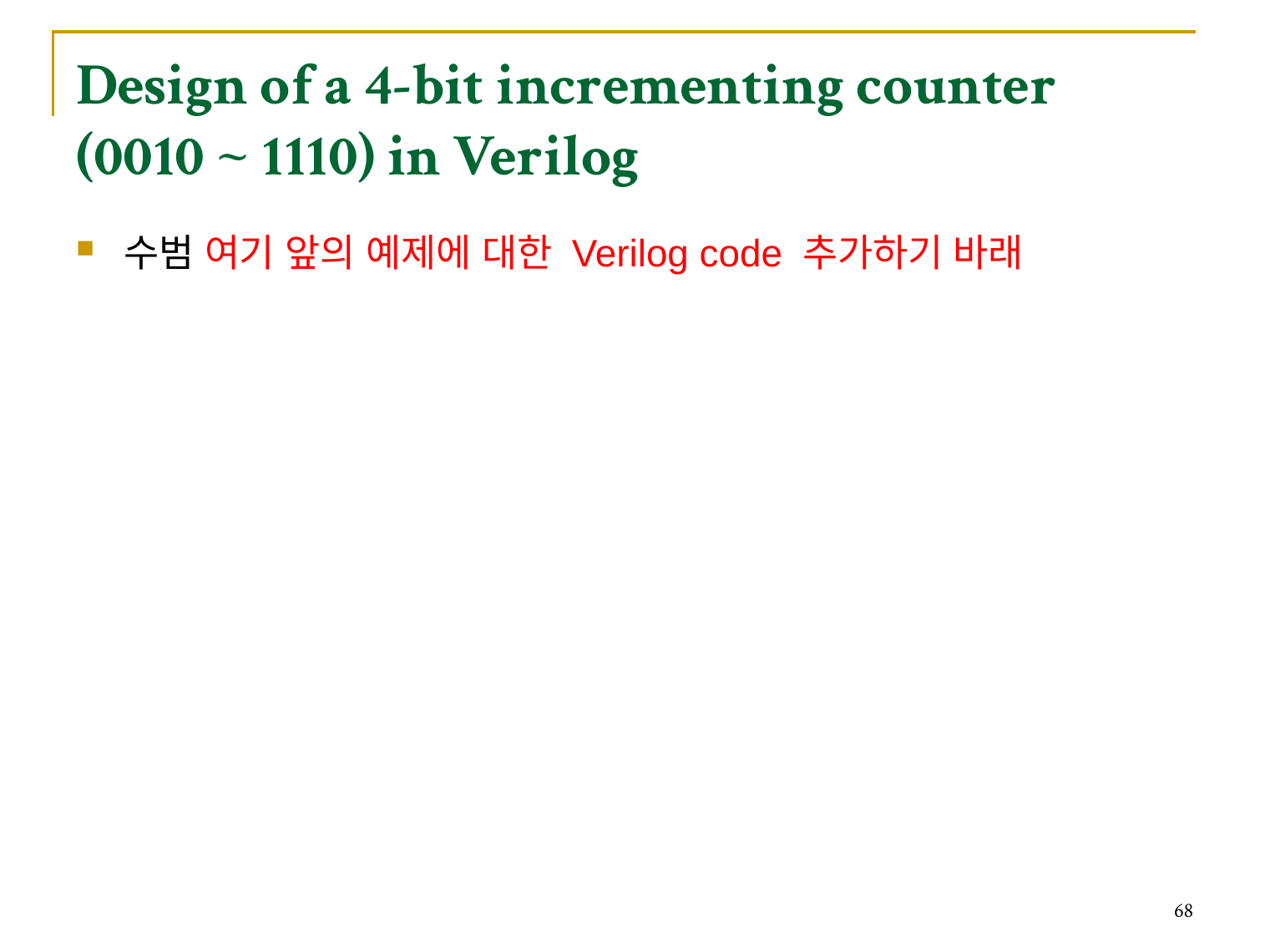

# Design of a 4-bit incrementing counter (0010 ~ 1110) in Verilog
수범 여기 앞의 예제에 대한 Verilog code 추가하기 바래
68